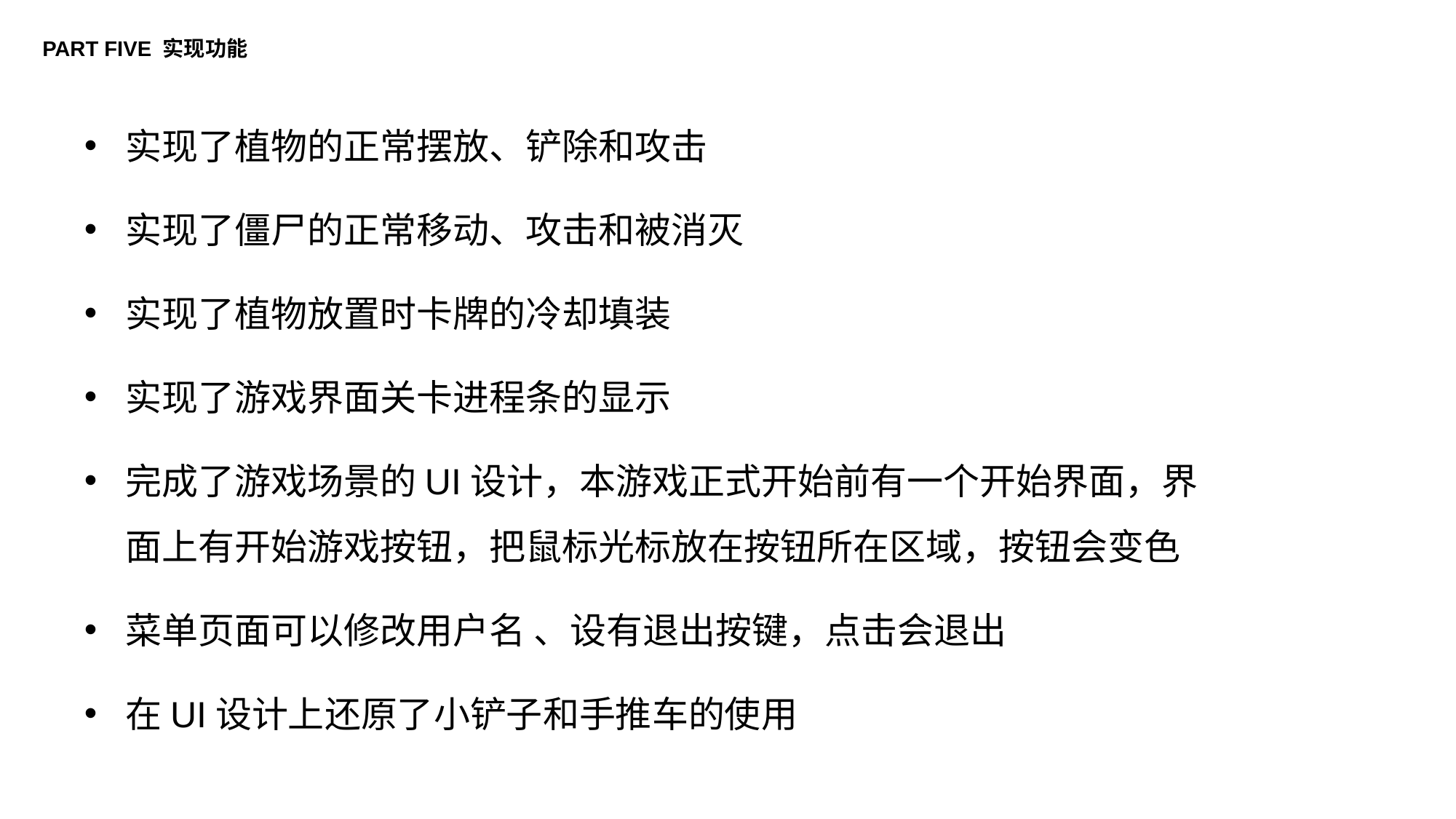

PART FIVE 实现功能
实现了植物的正常摆放、铲除和攻击
实现了僵尸的正常移动、攻击和被消灭
实现了植物放置时卡牌的冷却填装
实现了游戏界面关卡进程条的显示
完成了游戏场景的UI设计，本游戏正式开始前有一个开始界面，界面上有开始游戏按钮，把鼠标光标放在按钮所在区域，按钮会变色
菜单页面可以修改用户名 、设有退出按键，点击会退出
在UI设计上还原了小铲子和手推车的使用